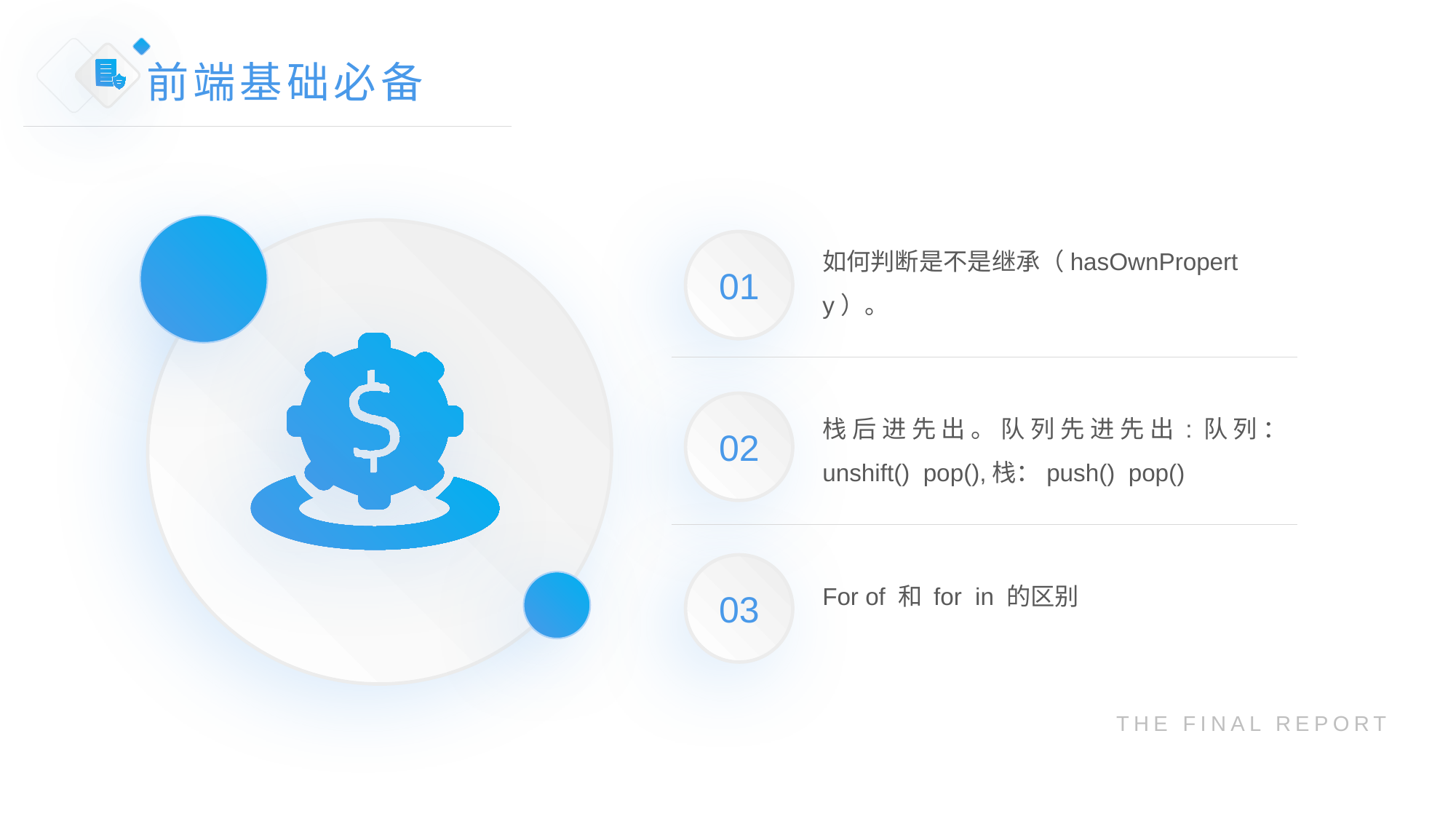

前端基础必备

01
如何判断是不是继承（hasOwnProperty）。

02
栈后进先出。队列先进先出:队列：unshift()  pop(),栈：push()  pop()
03
For of 和 for  in 的区别

THE FINAL REPORT